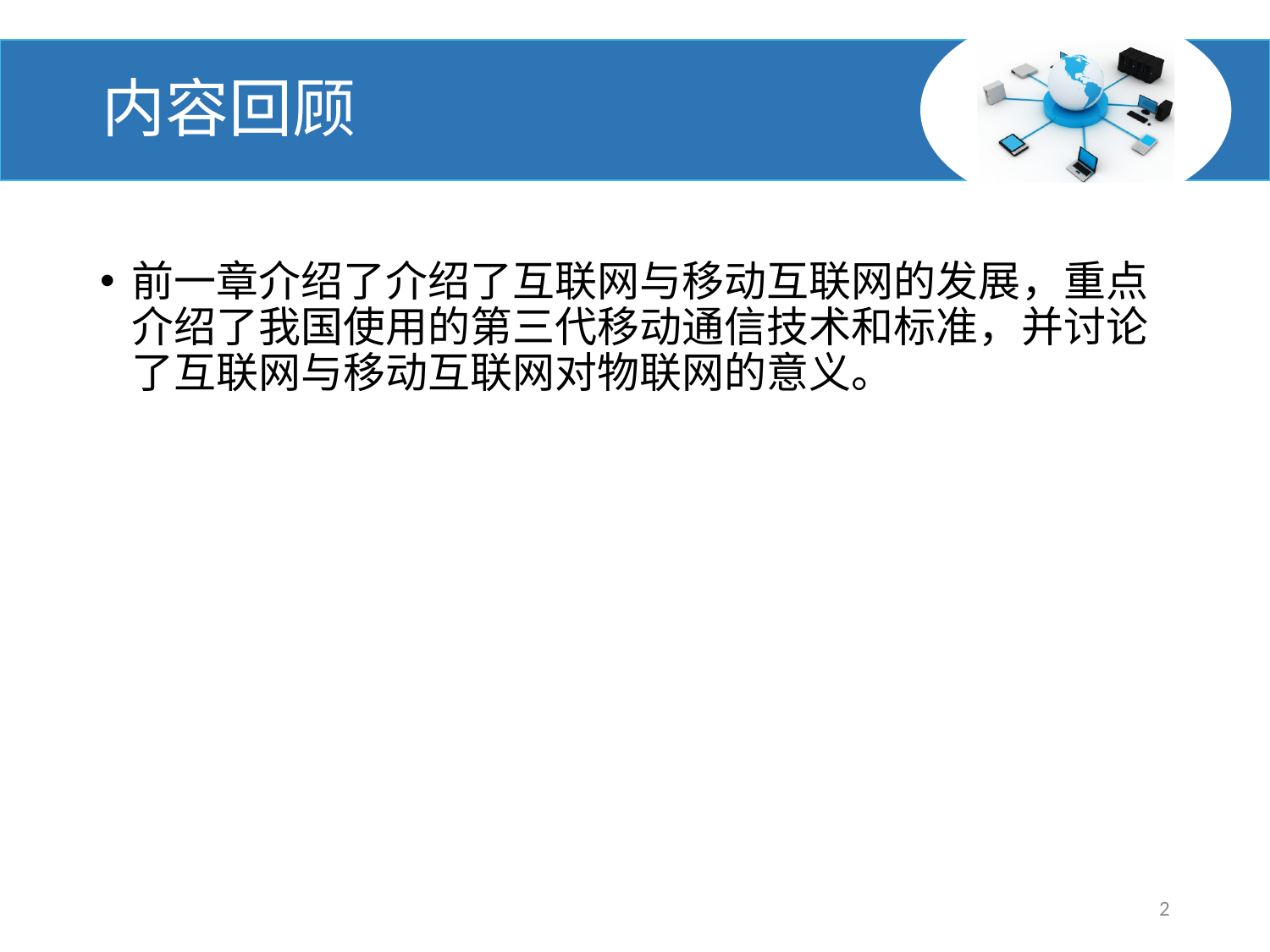

# 内容回顾
前一章介绍了介绍了互联网与移动互联网的发展，重点介绍了我国使用的第三代移动通信技术和标准，并讨论了互联网与移动互联网对物联网的意义。
2